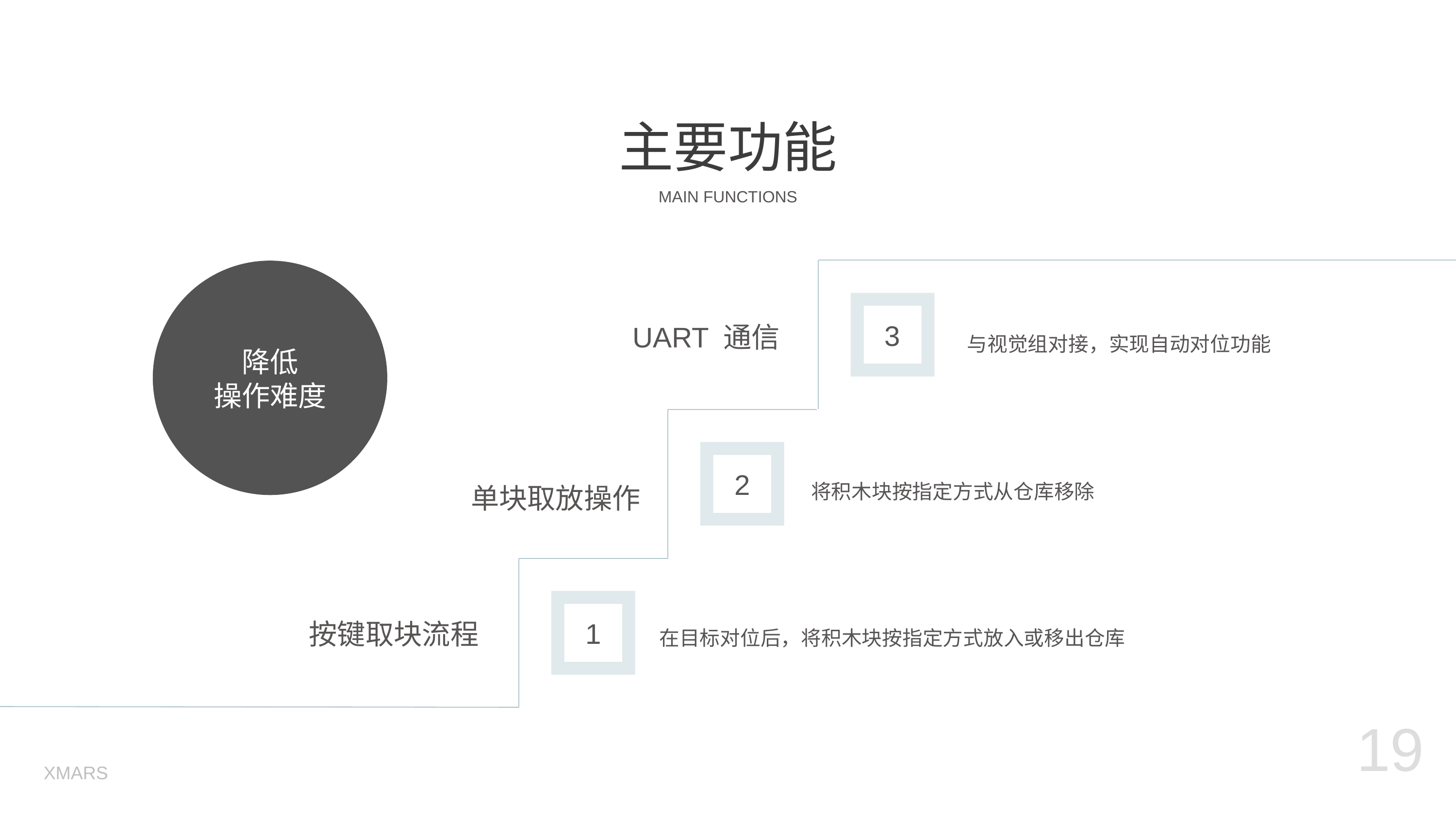

# 主要功能
MAIN FUNCTIONS
降低
操作难度
与视觉组对接，实现自动对位功能
3
UART 通信
将积木块按指定方式从仓库移除
2
单块取放操作
在目标对位后，将积木块按指定方式放入或移出仓库
1
按键取块流程
19
XMARS